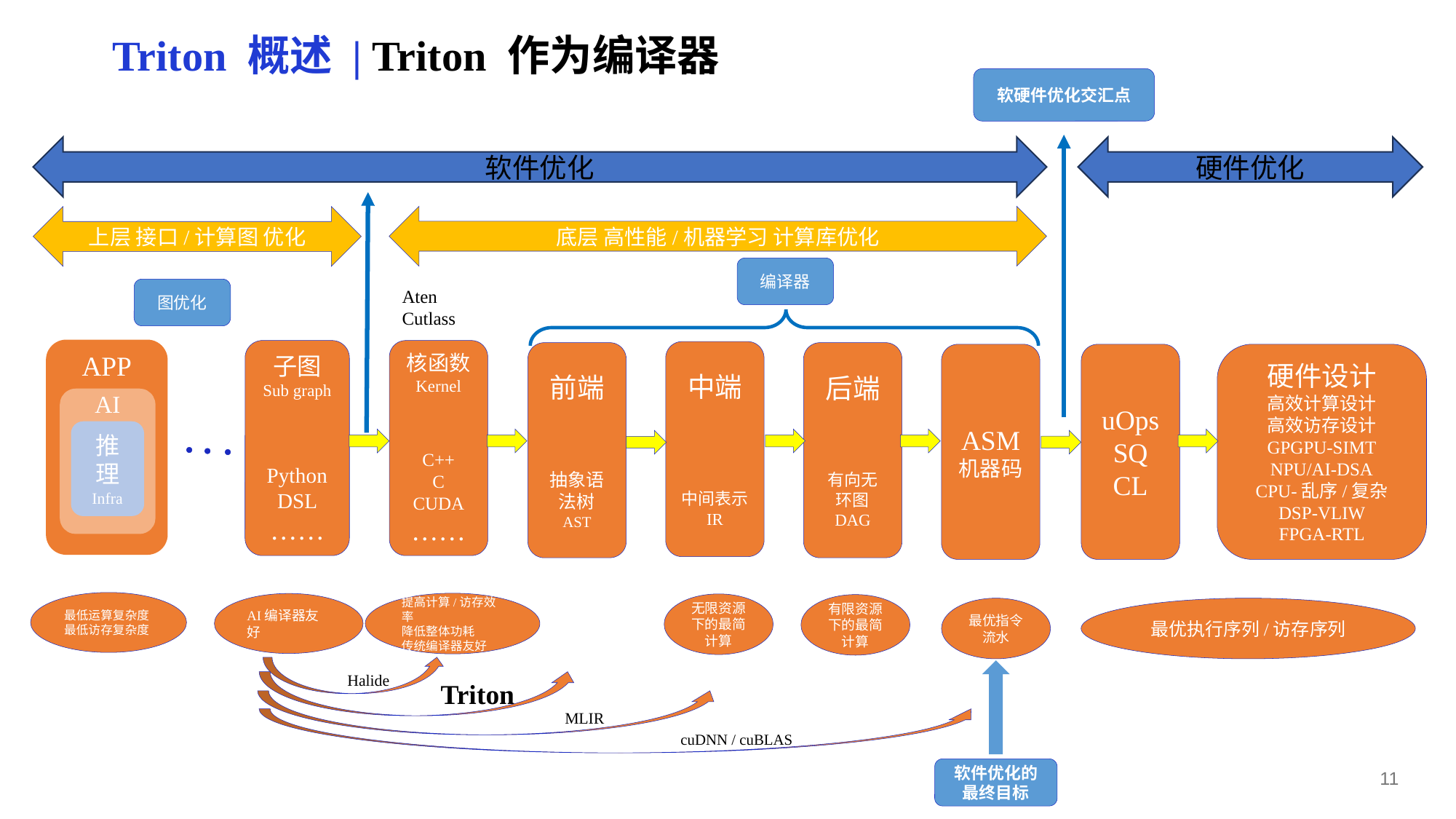

Triton 概述 | Triton 作为编译器
软硬件优化交汇点

硬件优化
软件优化
底层 高性能/机器学习 计算库优化
上层 接口/计算图 优化
编译器
图优化
Aten
Cutlass
APP

子图
Sub graph

Python
DSL
……
核函数
Kernel

C++
C
CUDA
……
中端

中间表示
IR
前端

抽象语法树
AST
后端

有向无
环图
DAG
ASM
机器码
uOps
SQ
CL
硬件设计
高效计算设计
高效访存设计
GPGPU-SIMT
NPU/AI-DSA
CPU-乱序/复杂
DSP-VLIW
FPGA-RTL
AI

推理
Infra

最低运算复杂度
最低访存复杂度
提高计算/访存效率
降低整体功耗
传统编译器友好
AI编译器友好
无限资源下的最简计算
有限资源下的最简计算
最优指令流水
最优执行序列/访存序列

Halide

Triton

MLIR

cuDNN / cuBLAS
软件优化的最终目标
11